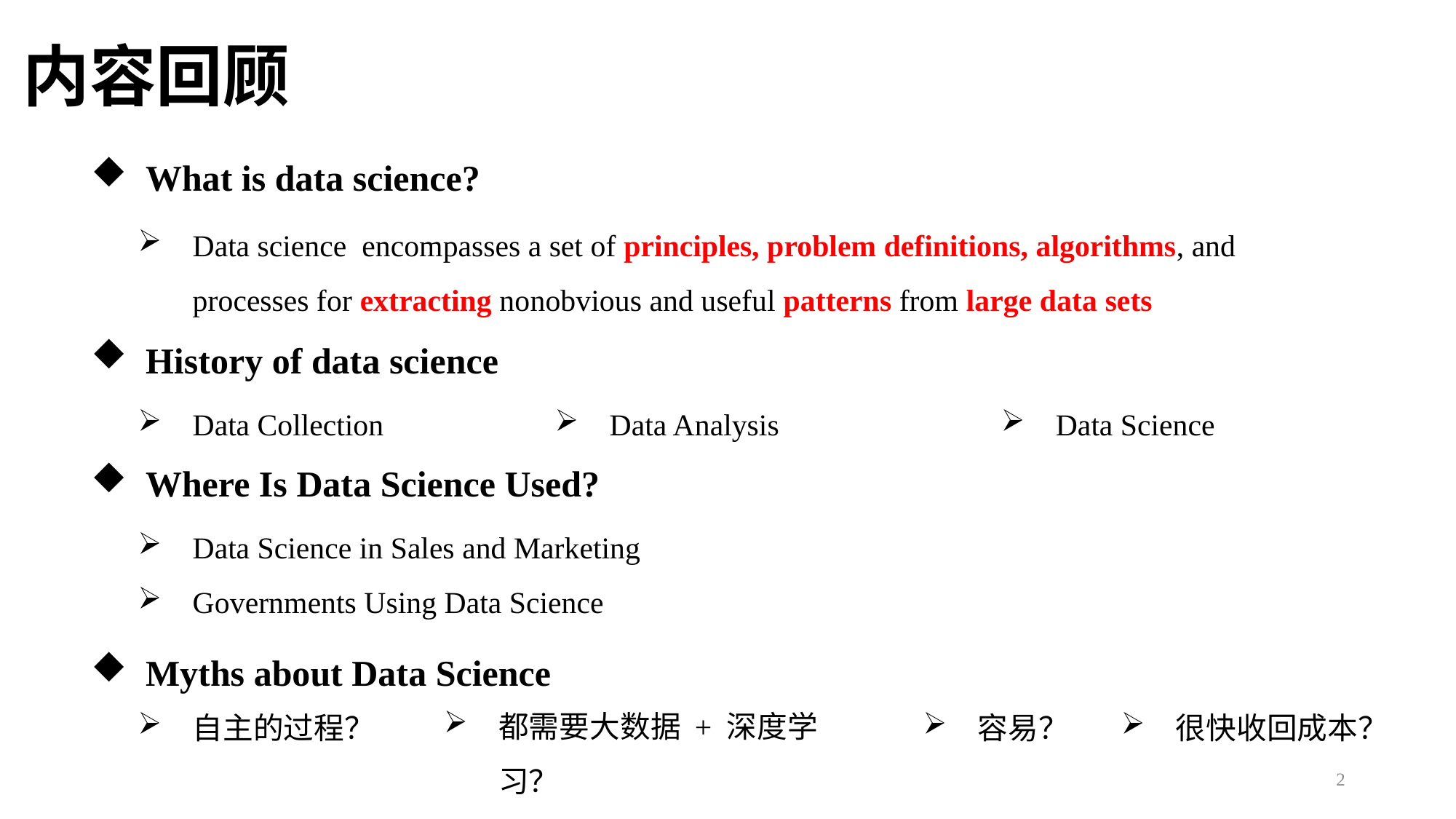

内容回顾

  What is data science?
Data science  encompasses a set of principles, problem definitions, algorithms, and processes for extracting nonobvious and useful patterns from large data sets
  History of data science
Data Collection
Data Analysis
Data Science
  Where Is Data Science Used?
Data Science in Sales and Marketing
Governments Using Data Science
  Myths about Data Science
都需要大数据 + 深度学习？
自主的过程？
容易？
很快收回成本？
2